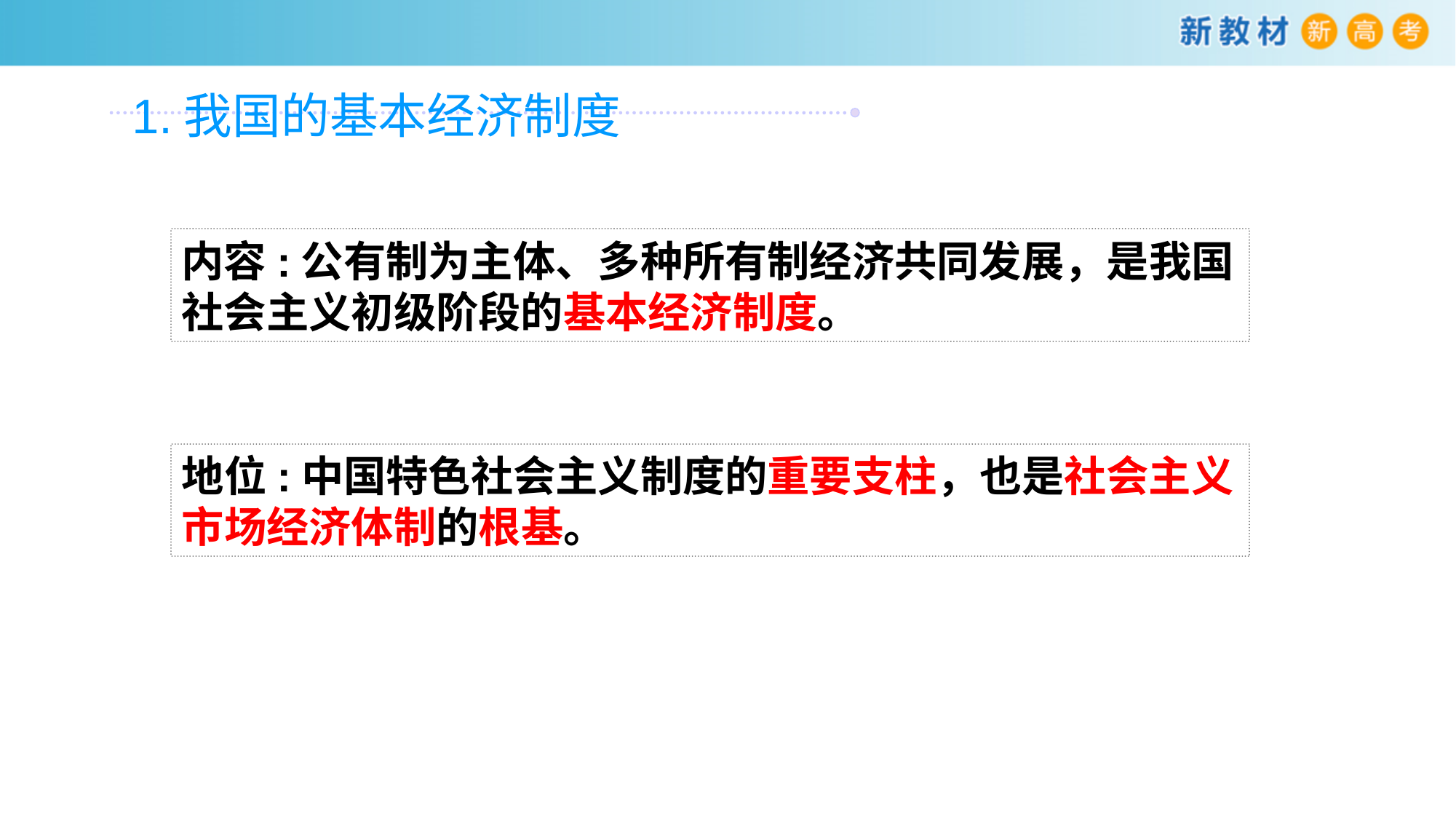

1.我国的基本经济制度

内容:公有制为主体、多种所有制经济共同发展，是我国社会主义初级阶段的基本经济制度。
地位:中国特色社会主义制度的重要支柱，也是社会主义市场经济体制的根基。